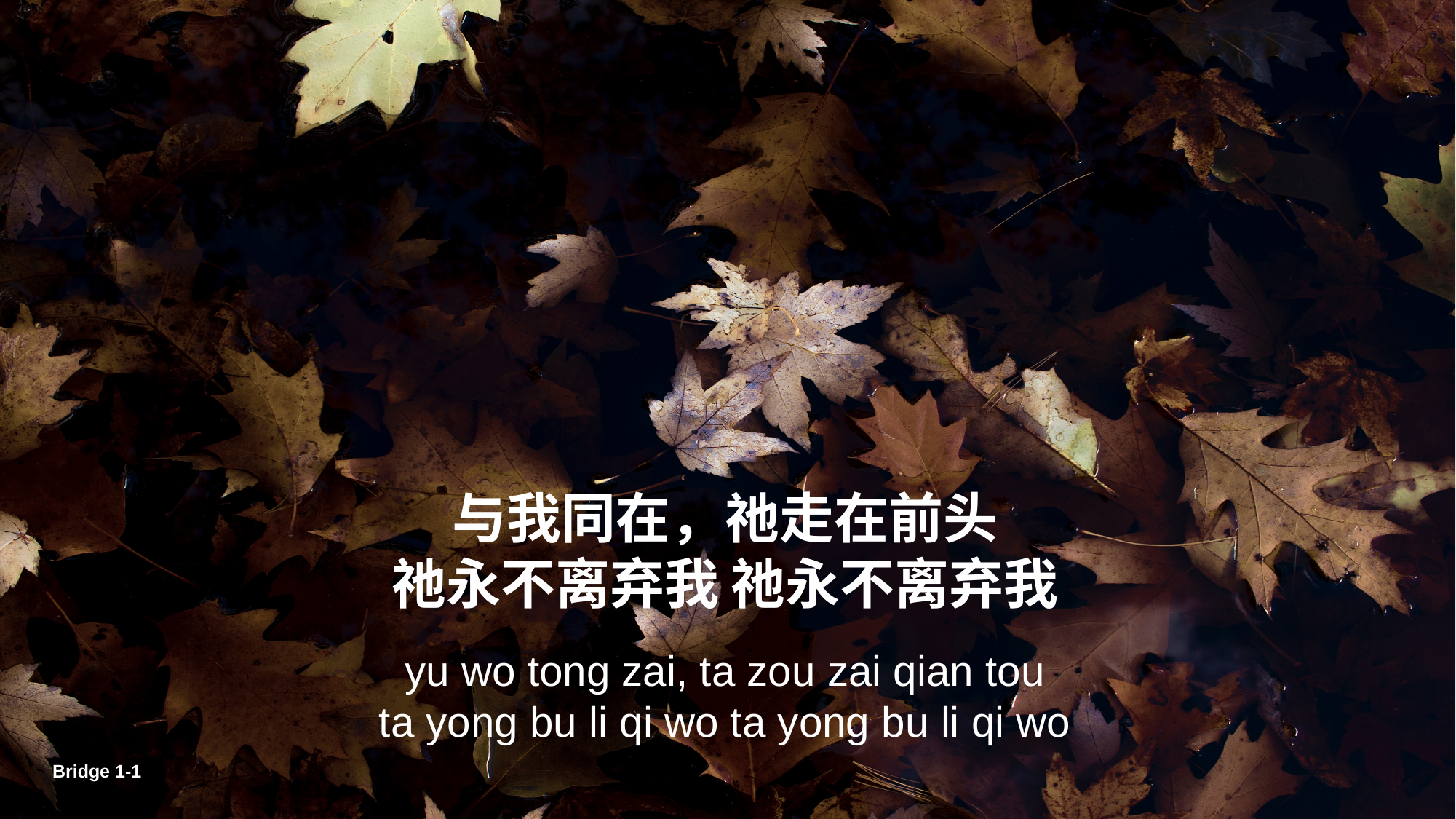

与我同在，祂走在前头
祂永不离弃我 祂永不离弃我

yu wo tong zai, ta zou zai qian tou
ta yong bu li qi wo ta yong bu li qi wo
Bridge 1-1